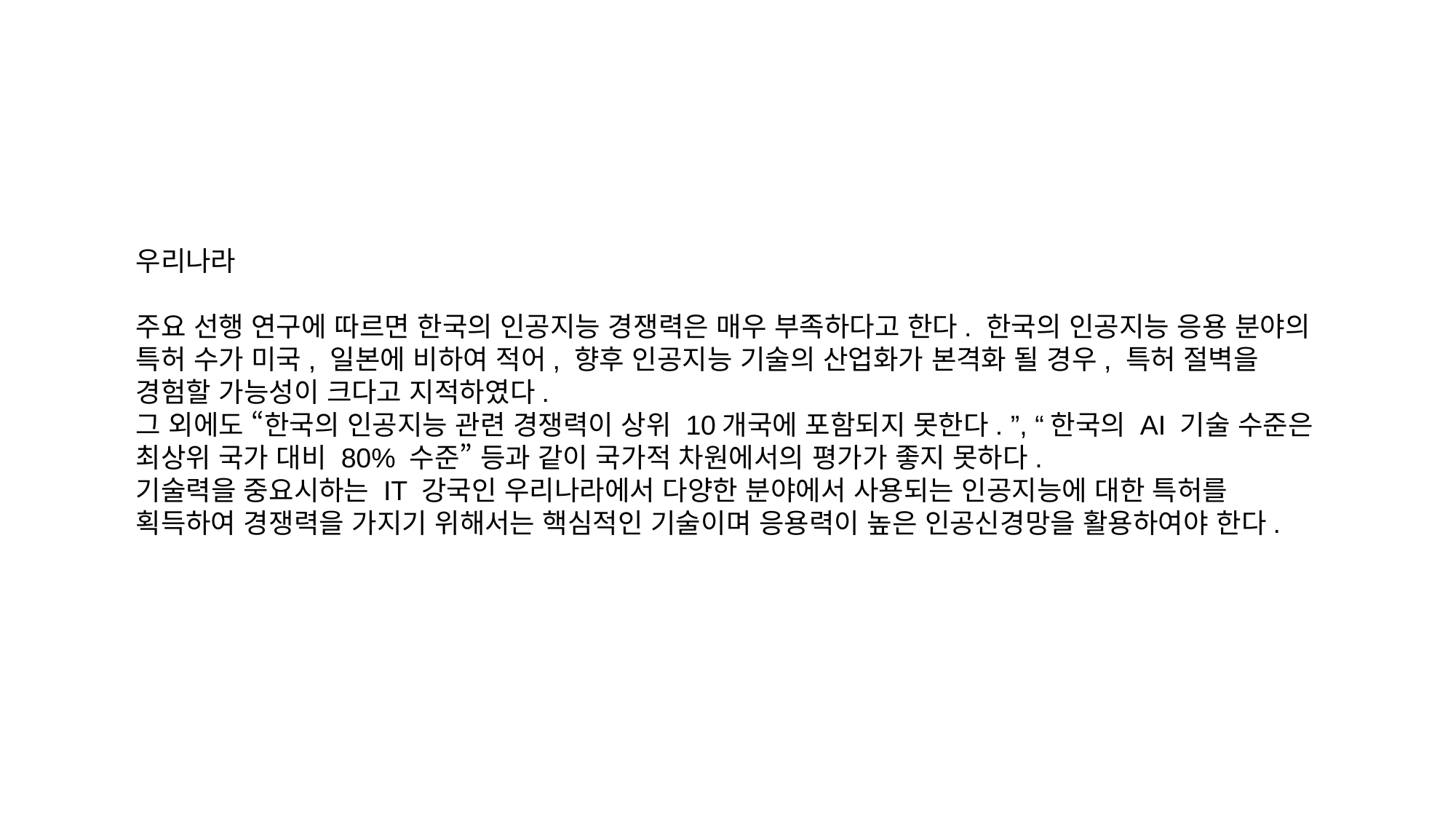

우리나라

주요 선행 연구에 따르면 한국의 인공지능 경쟁력은 매우 부족하다고 한다. 한국의 인공지능 응용 분야의 특허 수가 미국, 일본에 비하여 적어, 향후 인공지능 기술의 산업화가 본격화 될 경우, 특허 절벽을 경험할 가능성이 크다고 지적하였다.
그 외에도 “한국의 인공지능 관련 경쟁력이 상위 10개국에 포함되지 못한다. ”, “한국의 AI 기술 수준은 최상위 국가 대비 80% 수준” 등과 같이 국가적 차원에서의 평가가 좋지 못하다.
기술력을 중요시하는 IT 강국인 우리나라에서 다양한 분야에서 사용되는 인공지능에 대한 특허를 획득하여 경쟁력을 가지기 위해서는 핵심적인 기술이며 응용력이 높은 인공신경망을 활용하여야 한다.